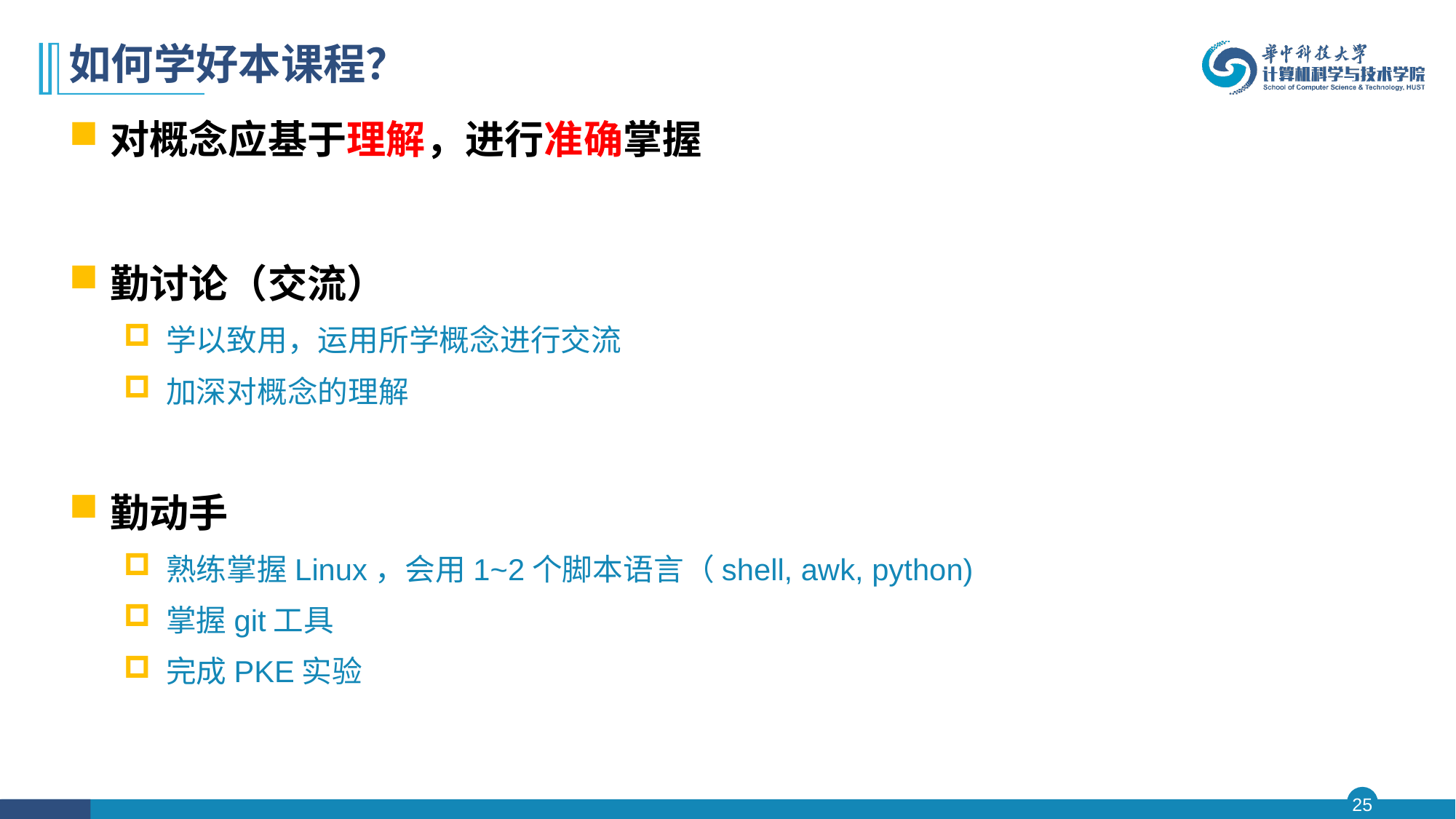

# 如何学好本课程？
对概念应基于理解，进行准确掌握

勤讨论（交流）
学以致用，运用所学概念进行交流
加深对概念的理解

勤动手
熟练掌握Linux，会用1~2个脚本语言（shell, awk, python)
掌握git工具
完成PKE实验